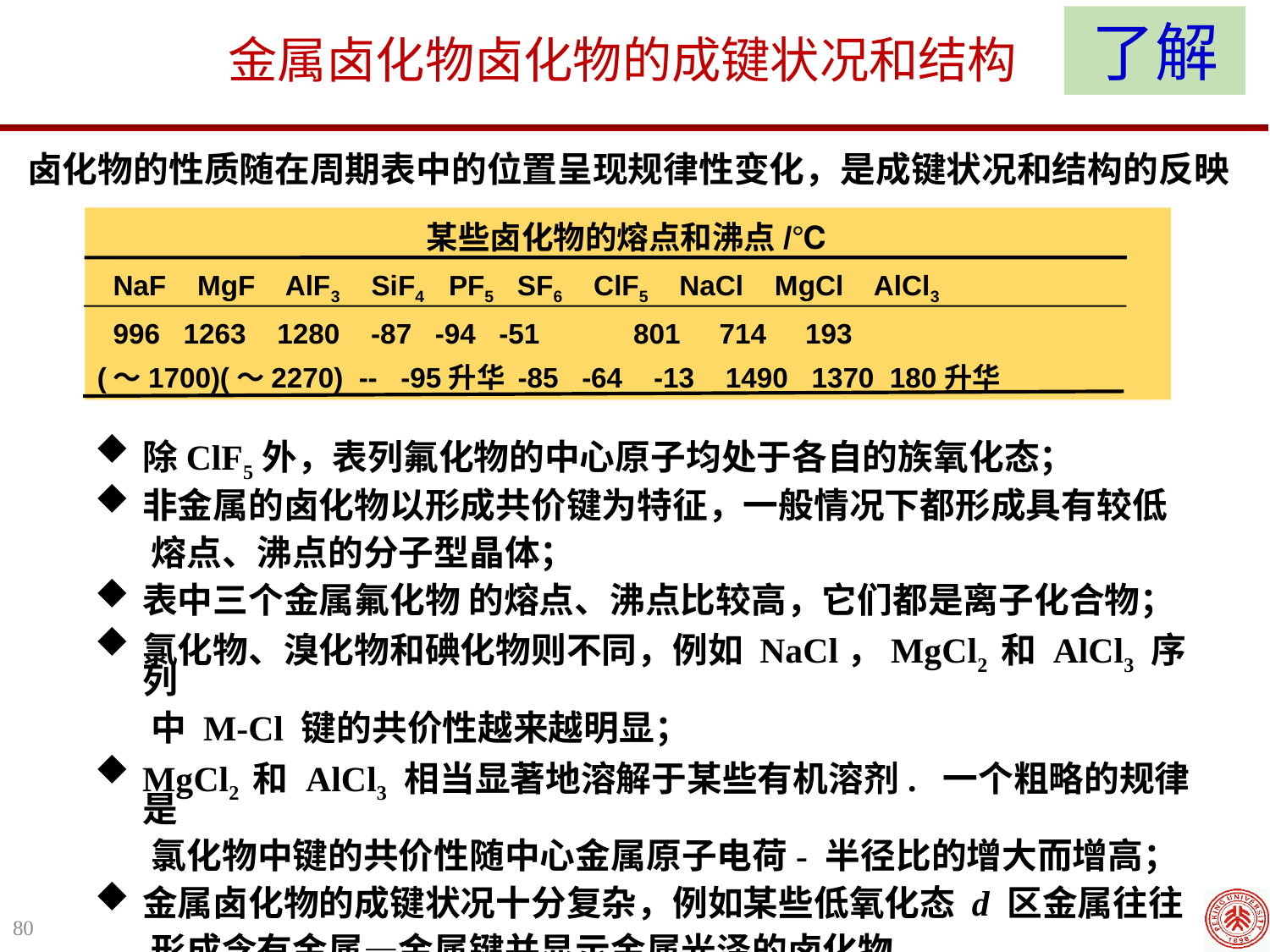

了解
金属卤化物卤化物的成键状况和结构

卤化物的性质随在周期表中的位置呈现规律性变化，是成键状况和结构的反映
某些卤化物的熔点和沸点/℃
  NaF    MgF    AlF3    SiF4    PF5   SF6    ClF5    NaCl    MgCl    AlCl3
  996   1263    1280    -87   -94   -51            801     714     193
(～1700)(～2270)  --   -95升华 -85   -64    -13    1490   1370  180升华

除ClF5外，表列氟化物的中心原子均处于各自的族氧化态；
非金属的卤化物以形成共价键为特征，一般情况下都形成具有较低
      熔点、沸点的分子型晶体；
表中三个金属氟化物 的熔点、沸点比较高，它们都是离子化合物；
氯化物、溴化物和碘化物则不同，例如 NaCl，MgCl2 和 AlCl3 序列
      中 M-Cl 键的共价性越来越明显；
MgCl2 和  AlCl3 相当显著地溶解于某些有机溶剂.  一个粗略的规律是
      氯化物中键的共价性随中心金属原子电荷- 半径比的增大而增高；
金属卤化物的成键状况十分复杂，例如某些低氧化态 d 区金属往往
      形成含有金属—金属键并显示金属光泽的卤化物.
80